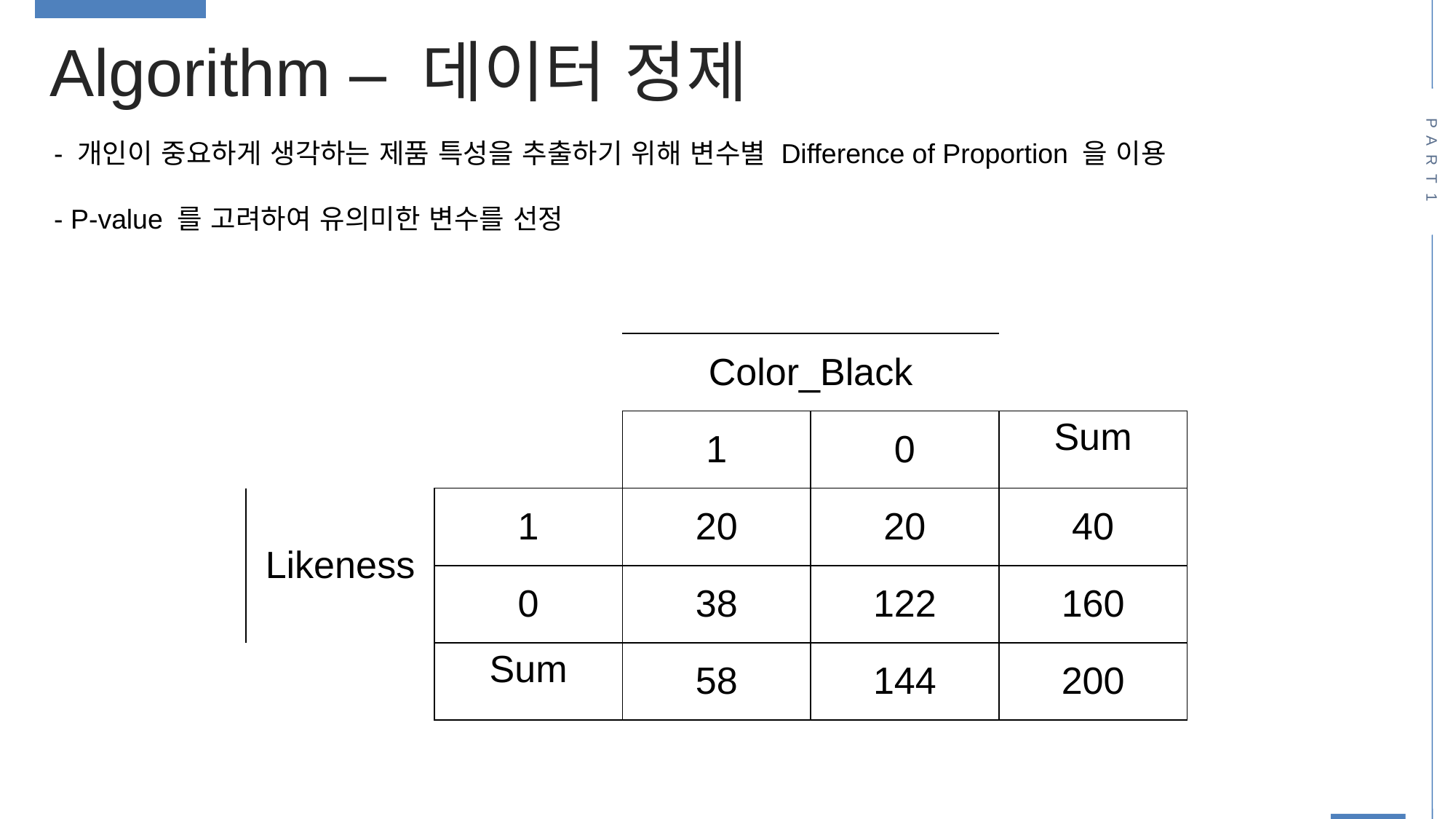

Algorithm – 데이터 정제
PART1
- 개인이 중요하게 생각하는 제품 특성을 추출하기 위해 변수별 Difference of Proportion 을 이용

- P-value 를 고려하여 유의미한 변수를 선정

|  |  | Color\_Black |  |  |
| --- | --- | --- | --- | --- |
|  |  | 1 | 0 | Sum |
| Likeness | 1 | 20 | 20 | 40 |
|  | 0 | 38 | 122 | 160 |
|  | Sum | 58 | 144 | 200 |